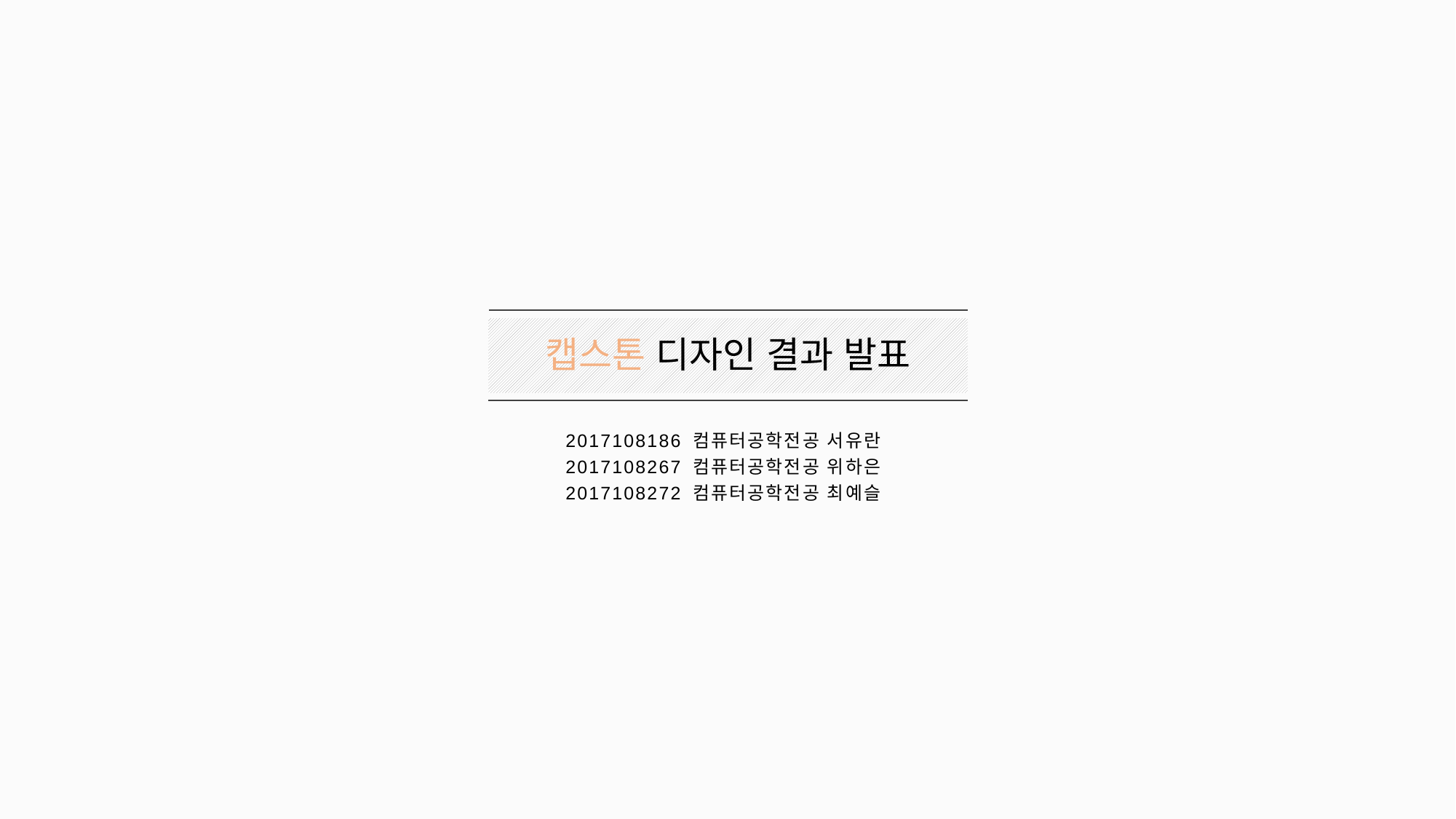

캡스톤 디자인 결과 발표
2017108186 컴퓨터공학전공 서유란
2017108267 컴퓨터공학전공 위하은
2017108272 컴퓨터공학전공 최예슬